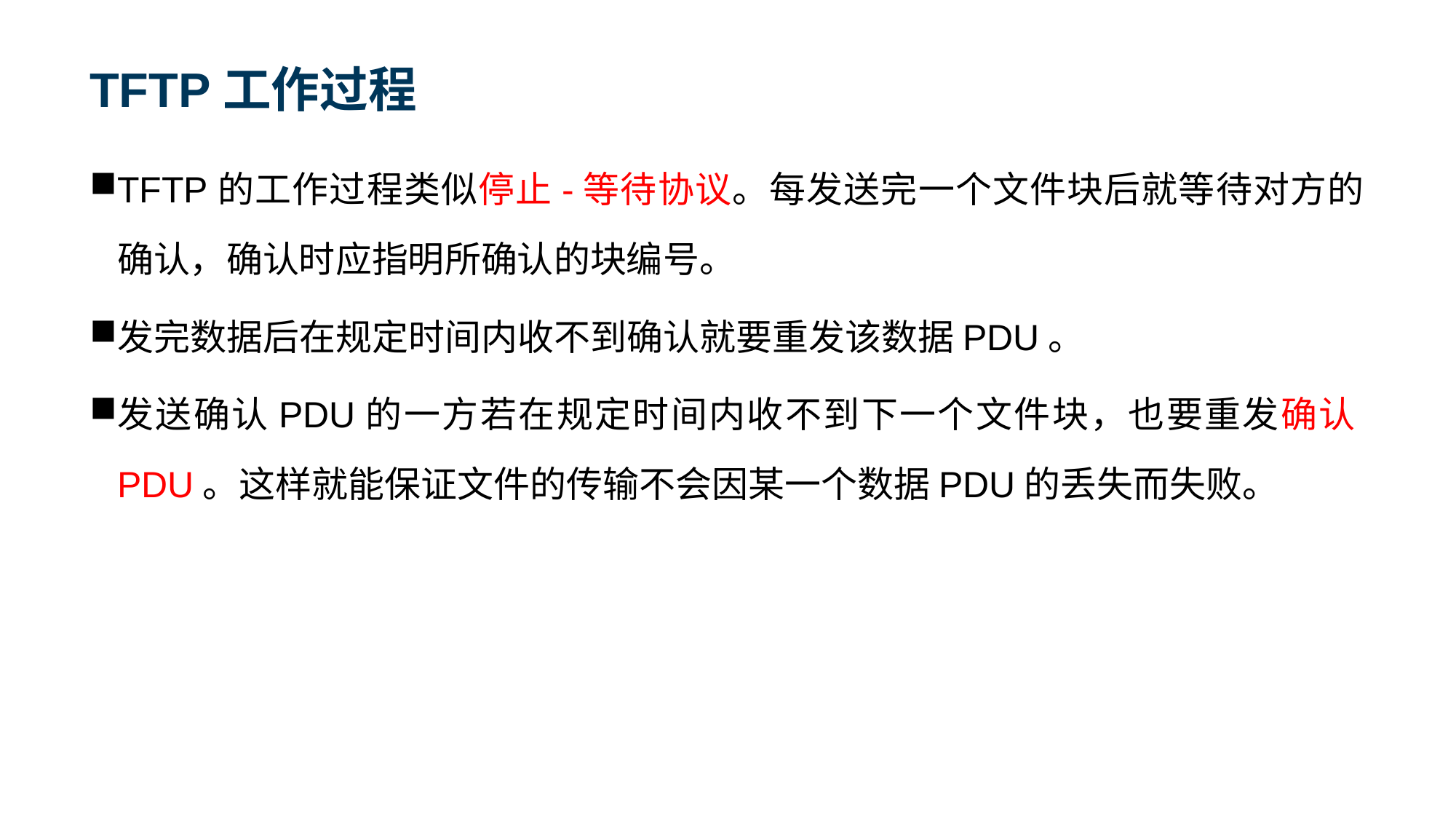

# TFTP工作过程
TFTP的工作过程类似停止-等待协议。每发送完一个文件块后就等待对方的确认，确认时应指明所确认的块编号。
发完数据后在规定时间内收不到确认就要重发该数据PDU。
发送确认PDU的一方若在规定时间内收不到下一个文件块，也要重发确认PDU。这样就能保证文件的传输不会因某一个数据PDU的丢失而失败。